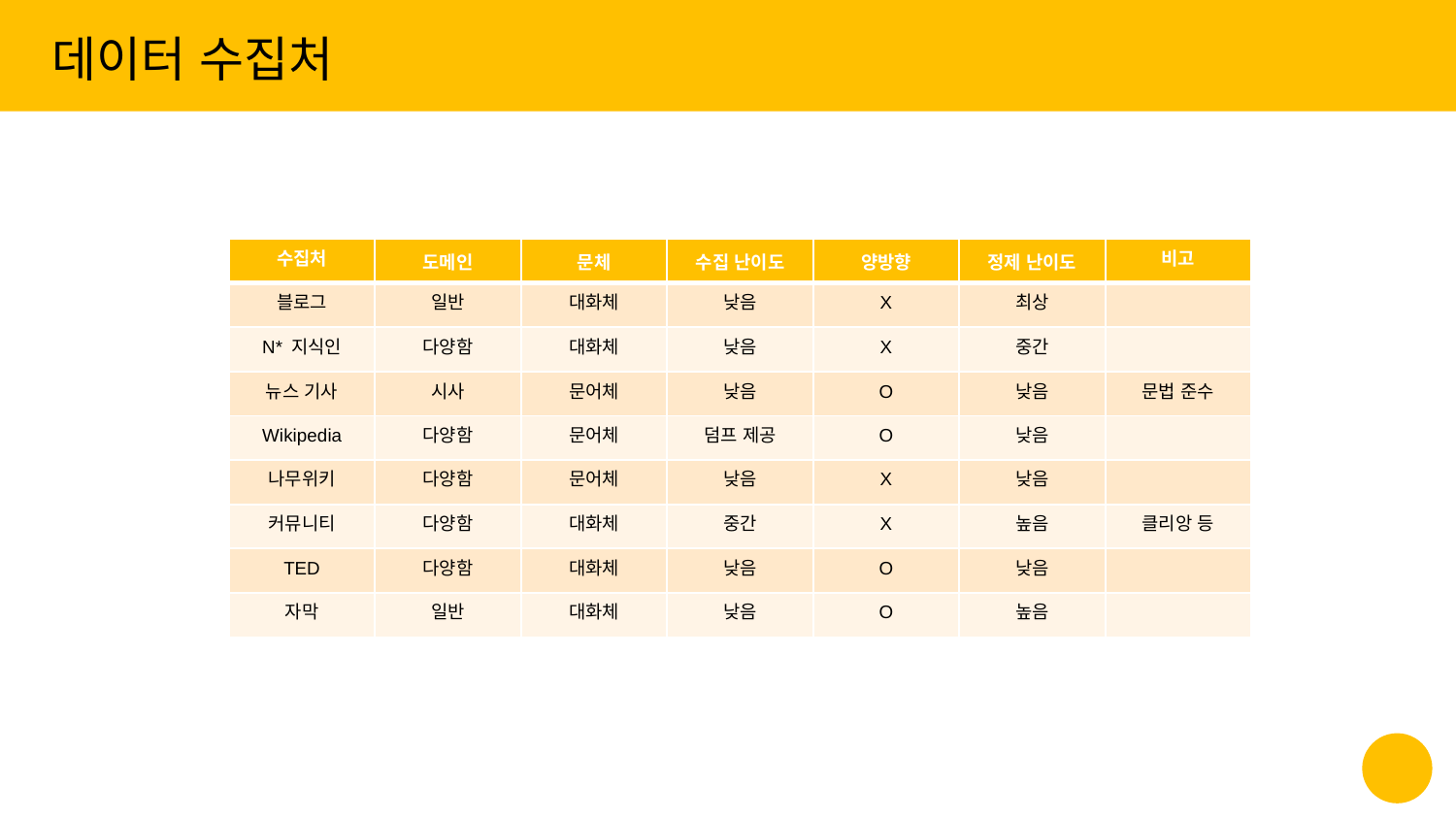

데이터 수집처
| 수집처 | 도메인 | 문체 | 수집 난이도 | 양방향 | 정제 난이도 | 비고 |
| --- | --- | --- | --- | --- | --- | --- |
| 블로그 | 일반 | 대화체 | 낮음 | X | 최상 |  |
| N\* 지식인 | 다양함 | 대화체 | 낮음 | X | 중간 |  |
| 뉴스 기사 | 시사 | 문어체 | 낮음 | O | 낮음 | 문법 준수 |
| Wikipedia | 다양함 | 문어체 | 덤프 제공 | O | 낮음 |  |
| 나무위키 | 다양함 | 문어체 | 낮음 | X | 낮음 |  |
| 커뮤니티 | 다양함 | 대화체 | 중간 | X | 높음 | 클리앙 등 |
| TED | 다양함 | 대화체 | 낮음 | O | 낮음 |  |
| 자막 | 일반 | 대화체 | 낮음 | O | 높음 |  |
17